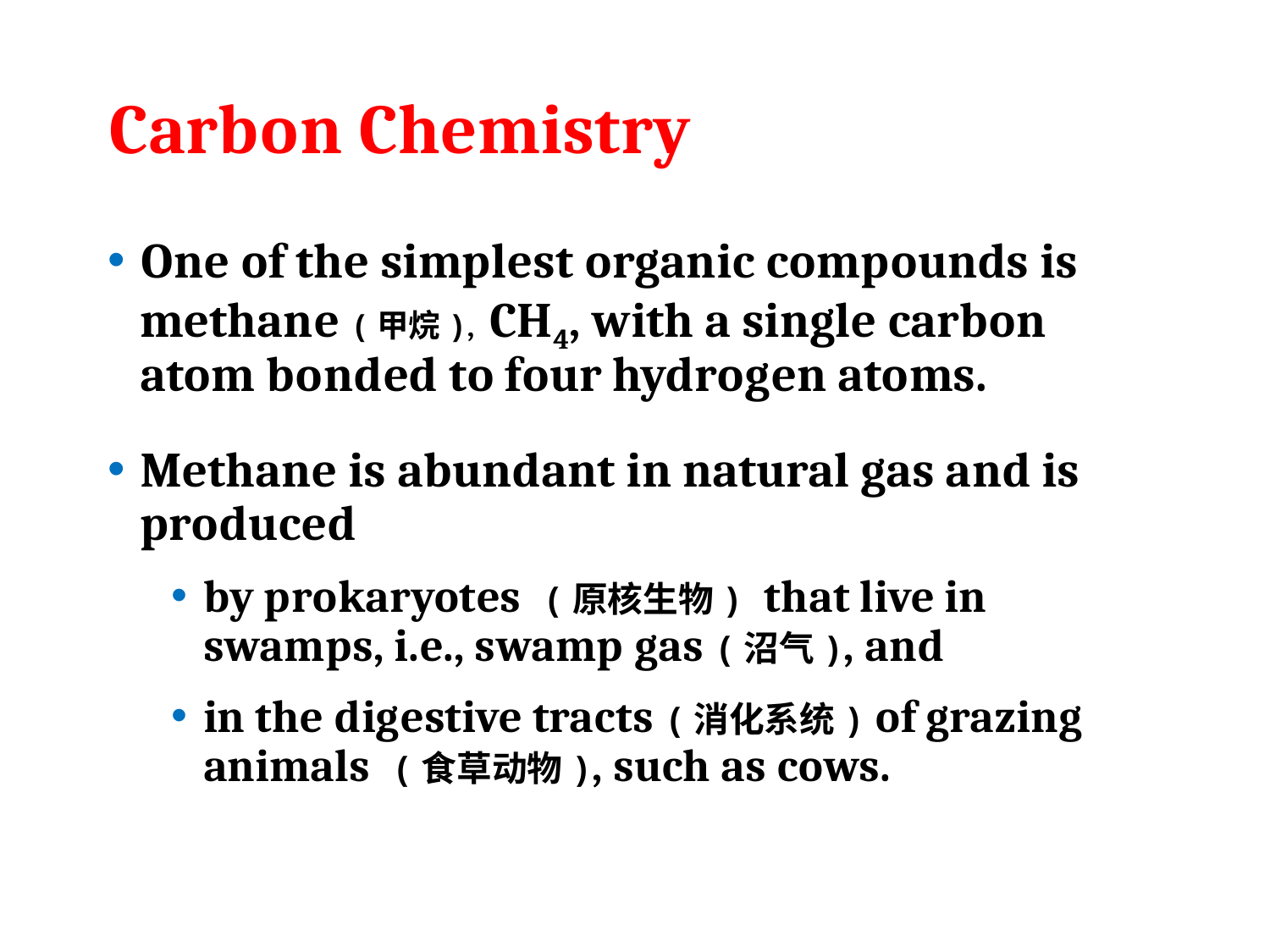

# Carbon Chemistry
One of the simplest organic compounds is methane (甲烷),  CH4, with a single carbon atom bonded to four hydrogen atoms.
Methane is abundant in natural gas and is produced
by prokaryotes (原核生物) that live in swamps, i.e., swamp gas (沼气), and
in the digestive tracts (消化系统) of grazing animals (食草动物), such as cows.